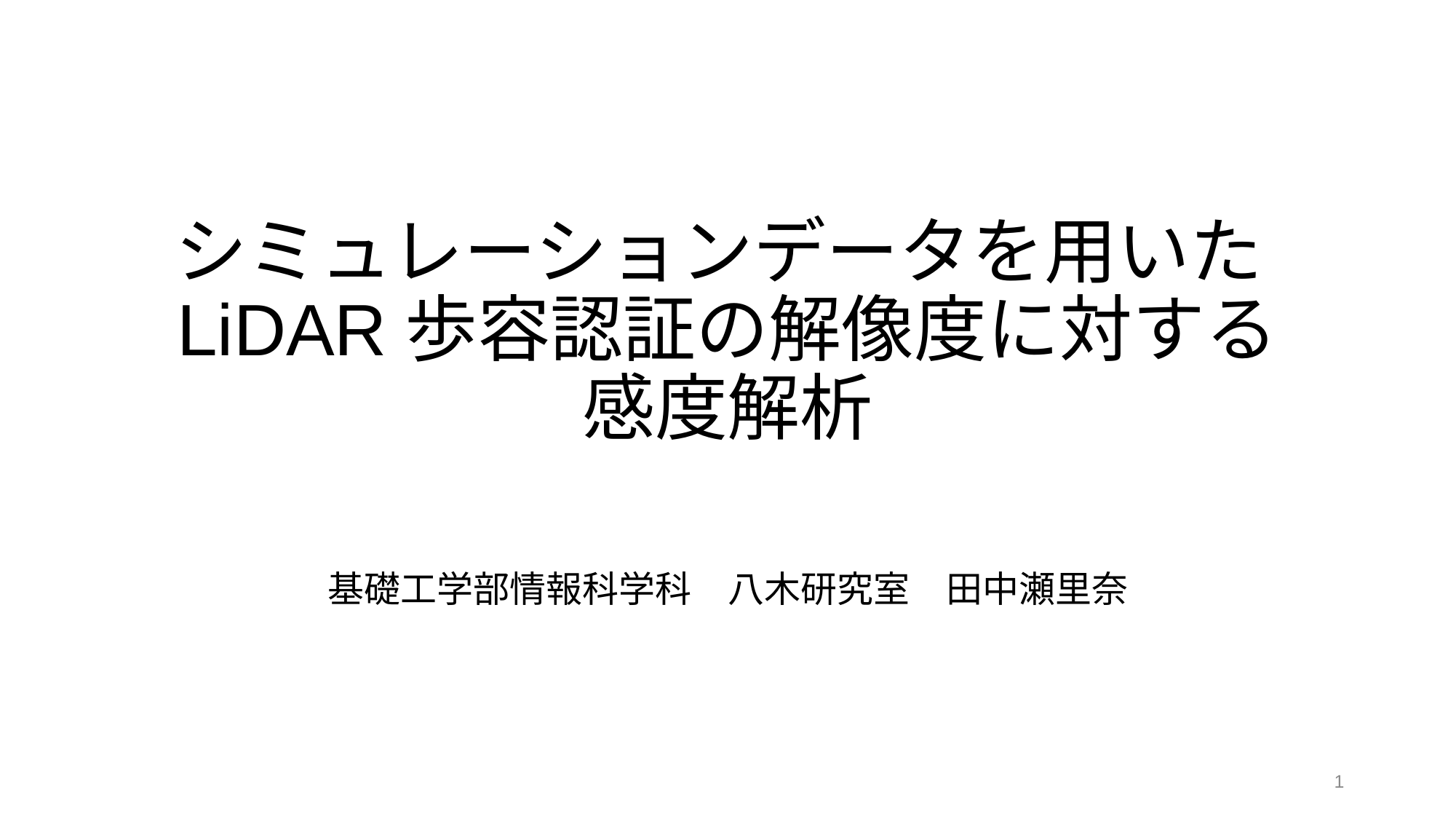

# シミュレーションデータを用いたLiDAR歩容認証の解像度に対する感度解析
基礎工学部情報科学科　八木研究室　田中瀬里奈
1